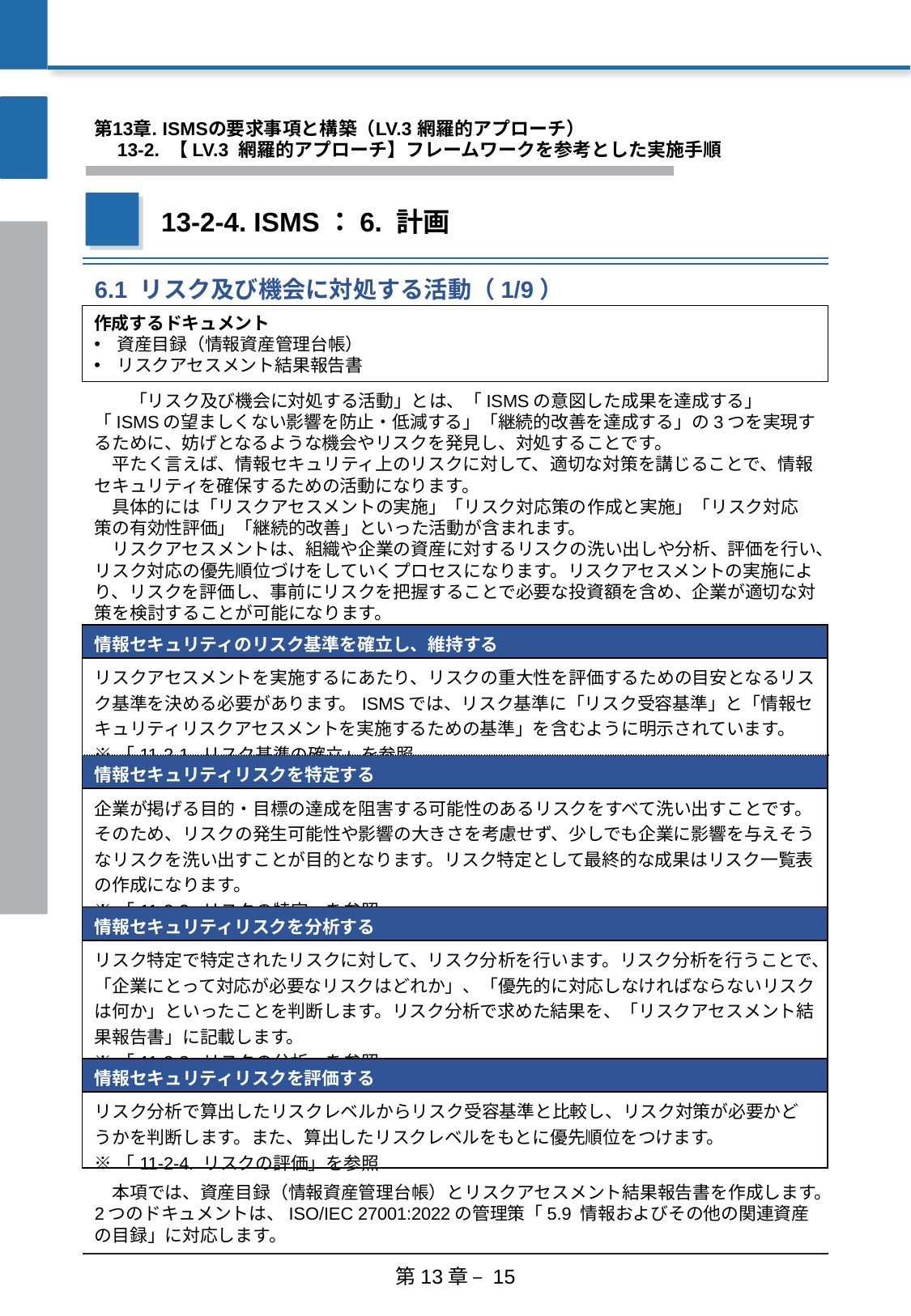

第13章. ISMSの要求事項と構築（LV.3 網羅的アプローチ）
　13-2. 【LV.3 網羅的アプローチ】フレームワークを参考とした実施手順
13-2-4. ISMS：6. 計画
6.1 リスク及び機会に対処する活動（1/9）
作成するドキュメント
資産目録（情報資産管理台帳）
リスクアセスメント結果報告書
　　「リスク及び機会に対処する活動」とは、「ISMSの意図した成果を達成する」「ISMSの望ましくない影響を防止・低減する」「継続的改善を達成する」の3つを実現するために、妨げとなるような機会やリスクを発見し、対処することです。
　平たく言えば、情報セキュリティ上のリスクに対して、適切な対策を講じることで、情報セキュリティを確保するための活動になります。
　具体的には「リスクアセスメントの実施」「リスク対応策の作成と実施」「リスク対応策の有効性評価」「継続的改善」といった活動が含まれます。
　リスクアセスメントは、組織や企業の資産に対するリスクの洗い出しや分析、評価を行い、リスク対応の優先順位づけをしていくプロセスになります。リスクアセスメントの実施により、リスクを評価し、事前にリスクを把握することで必要な投資額を含め、企業が適切な対策を検討することが可能になります。
| 情報セキュリティのリスク基準を確立し、維持する |
| --- |
| リスクアセスメントを実施するにあたり、リスクの重大性を評価するための目安となるリスク基準を決める必要があります。ISMSでは、リスク基準に「リスク受容基準」と「情報セキュリティリスクアセスメントを実施するための基準」を含むように明示されています。 ※「11-2-1. リスク基準の確立」を参照 |
| 情報セキュリティリスクを特定する |
| 企業が掲げる目的・目標の達成を阻害する可能性のあるリスクをすべて洗い出すことです。そのため、リスクの発生可能性や影響の大きさを考慮せず、少しでも企業に影響を与えそうなリスクを洗い出すことが目的となります。リスク特定として最終的な成果はリスク一覧表の作成になります。 ※「11-2-2. リスクの特定」を参照 |
| 情報セキュリティリスクを分析する |
| リスク特定で特定されたリスクに対して、リスク分析を行います。リスク分析を行うことで、「企業にとって対応が必要なリスクはどれか」、「優先的に対応しなければならないリスクは何か」といったことを判断します。リスク分析で求めた結果を、「リスクアセスメント結果報告書」に記載します。 ※「11-2-3. リスクの分析」を参照 |
| 情報セキュリティリスクを評価する |
| リスク分析で算出したリスクレベルからリスク受容基準と比較し、リスク対策が必要かどうかを判断します。また、算出したリスクレベルをもとに優先順位をつけます。 ※「11-2-4. リスクの評価」を参照 |
　本項では、資産目録（情報資産管理台帳）とリスクアセスメント結果報告書を作成します。2つのドキュメントは、ISO/IEC 27001:2022の管理策「5.9 情報およびその他の関連資産の目録」に対応します。
第13章 – 15